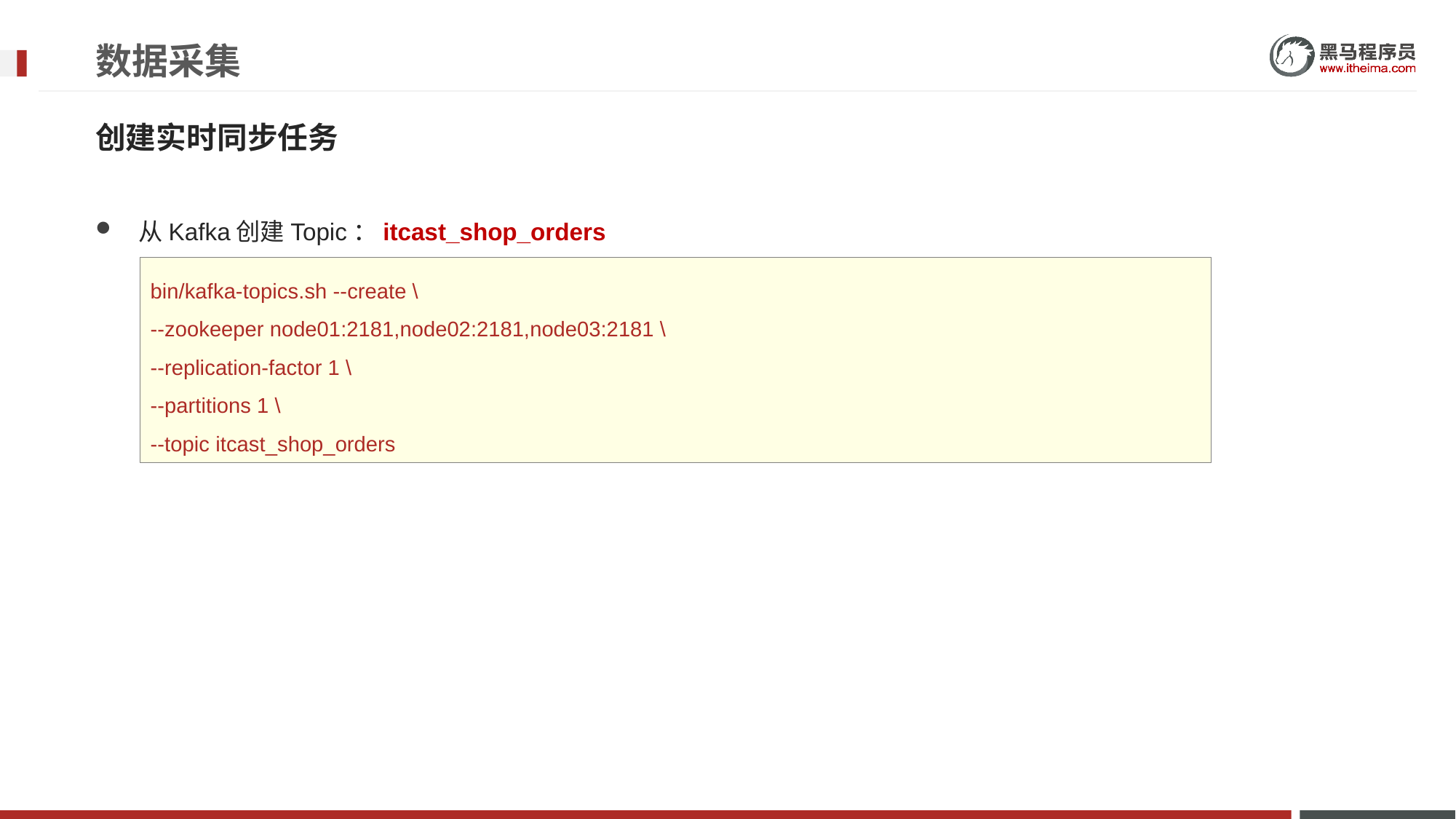

# 数据采集
创建实时同步任务
从Kafka创建Topic：itcast_shop_orders

bin/kafka-topics.sh --create \
--zookeeper node01:2181,node02:2181,node03:2181 \
--replication-factor 1 \
--partitions 1 \
--topic itcast_shop_orders